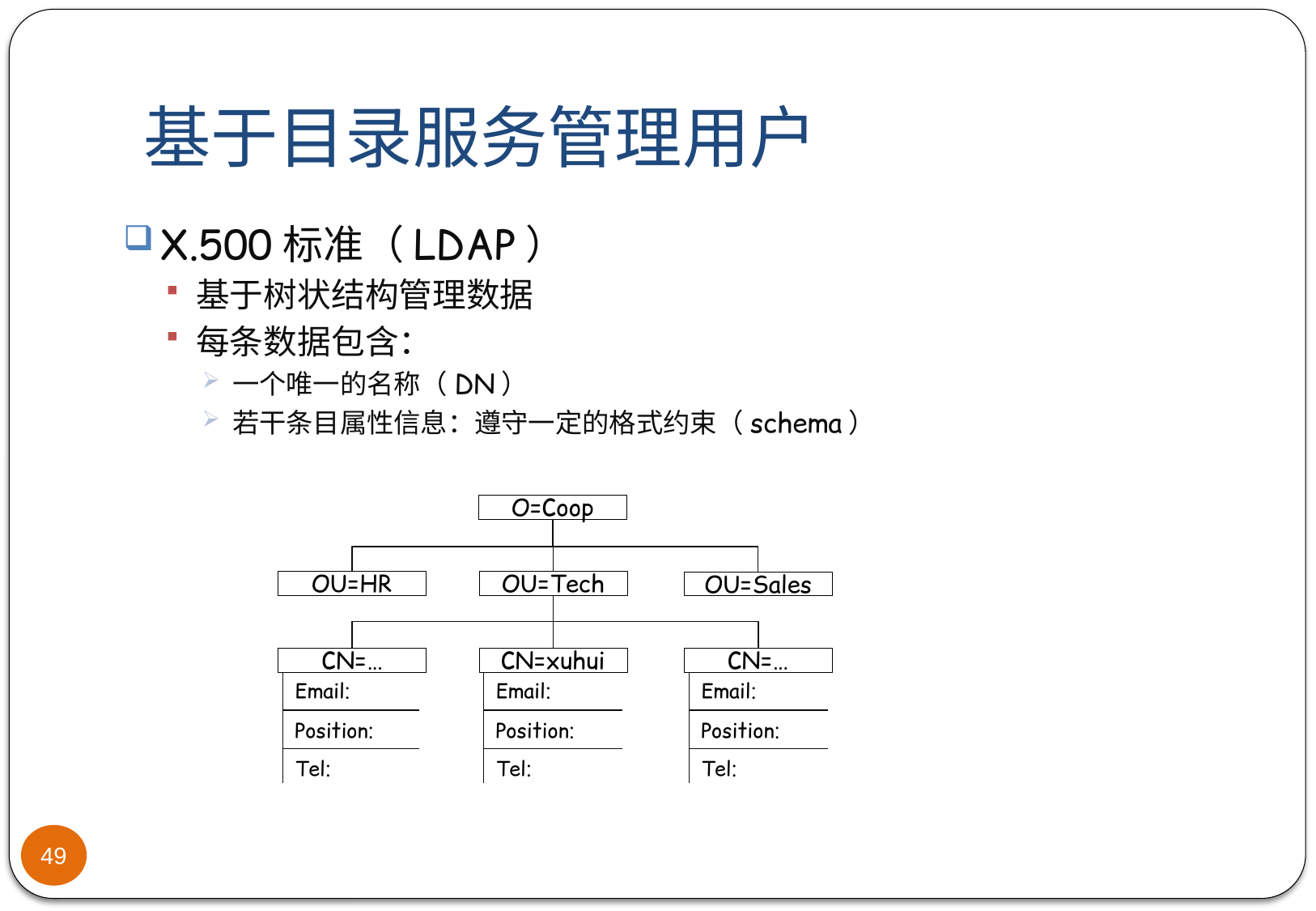

# 基于目录服务管理用户
X.500标准（LDAP）
基于树状结构管理数据
每条数据包含：
一个唯一的名称（DN）
若干条目属性信息：遵守一定的格式约束（schema）
O=Coop
OU=HR
OU=Tech
OU=Sales
CN=…
CN=xuhui
CN=…
Email:
Email:
Email:
Position:
Position:
Position:
Tel:
Tel:
Tel:
49